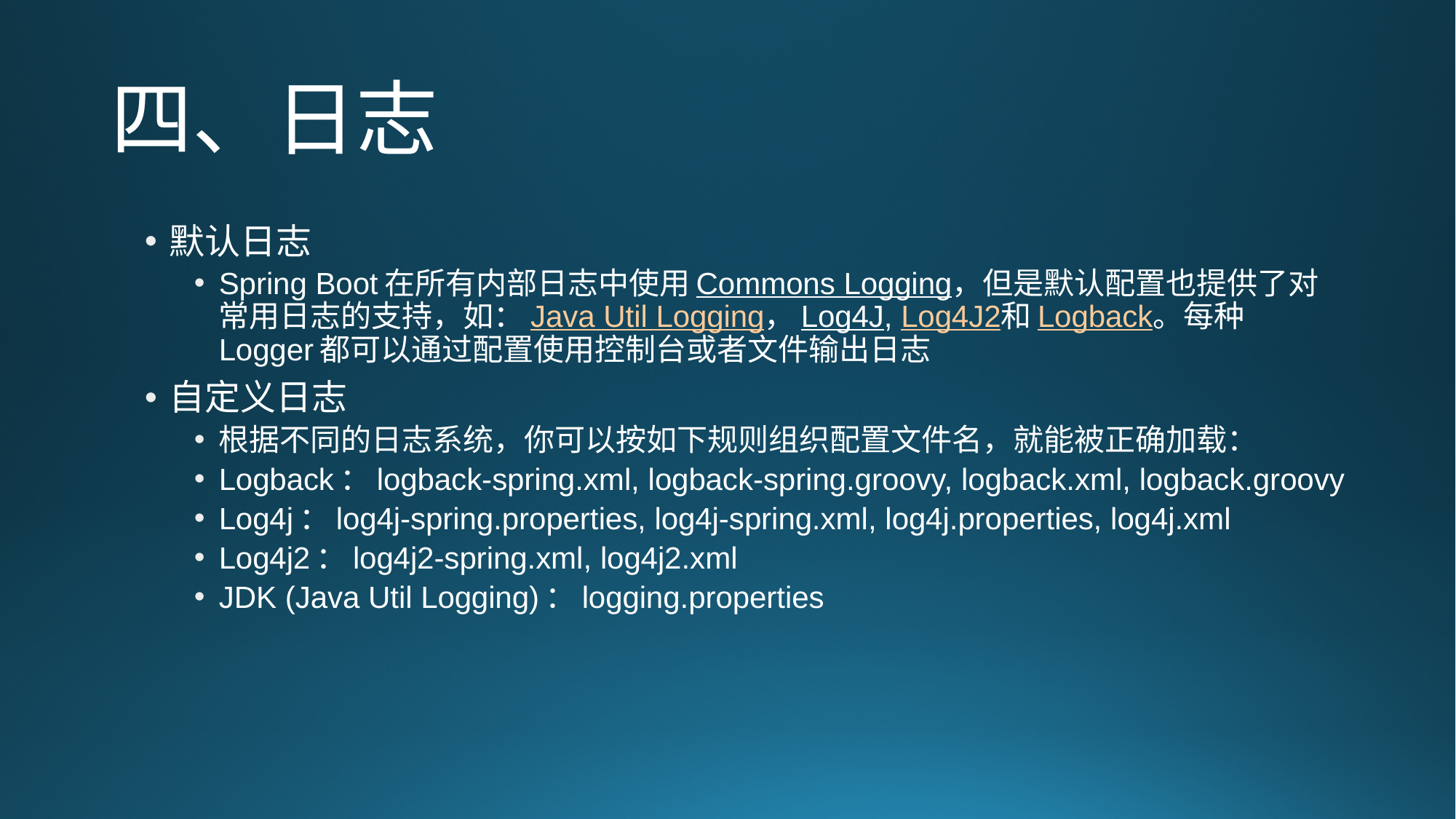

# 四、日志
默认日志
Spring Boot在所有内部日志中使用Commons Logging，但是默认配置也提供了对常用日志的支持，如：Java Util Logging，Log4J, Log4J2和Logback。每种Logger都可以通过配置使用控制台或者文件输出日志
自定义日志
根据不同的日志系统，你可以按如下规则组织配置文件名，就能被正确加载：
Logback：logback-spring.xml, logback-spring.groovy, logback.xml, logback.groovy
Log4j：log4j-spring.properties, log4j-spring.xml, log4j.properties, log4j.xml
Log4j2：log4j2-spring.xml, log4j2.xml
JDK (Java Util Logging)：logging.properties